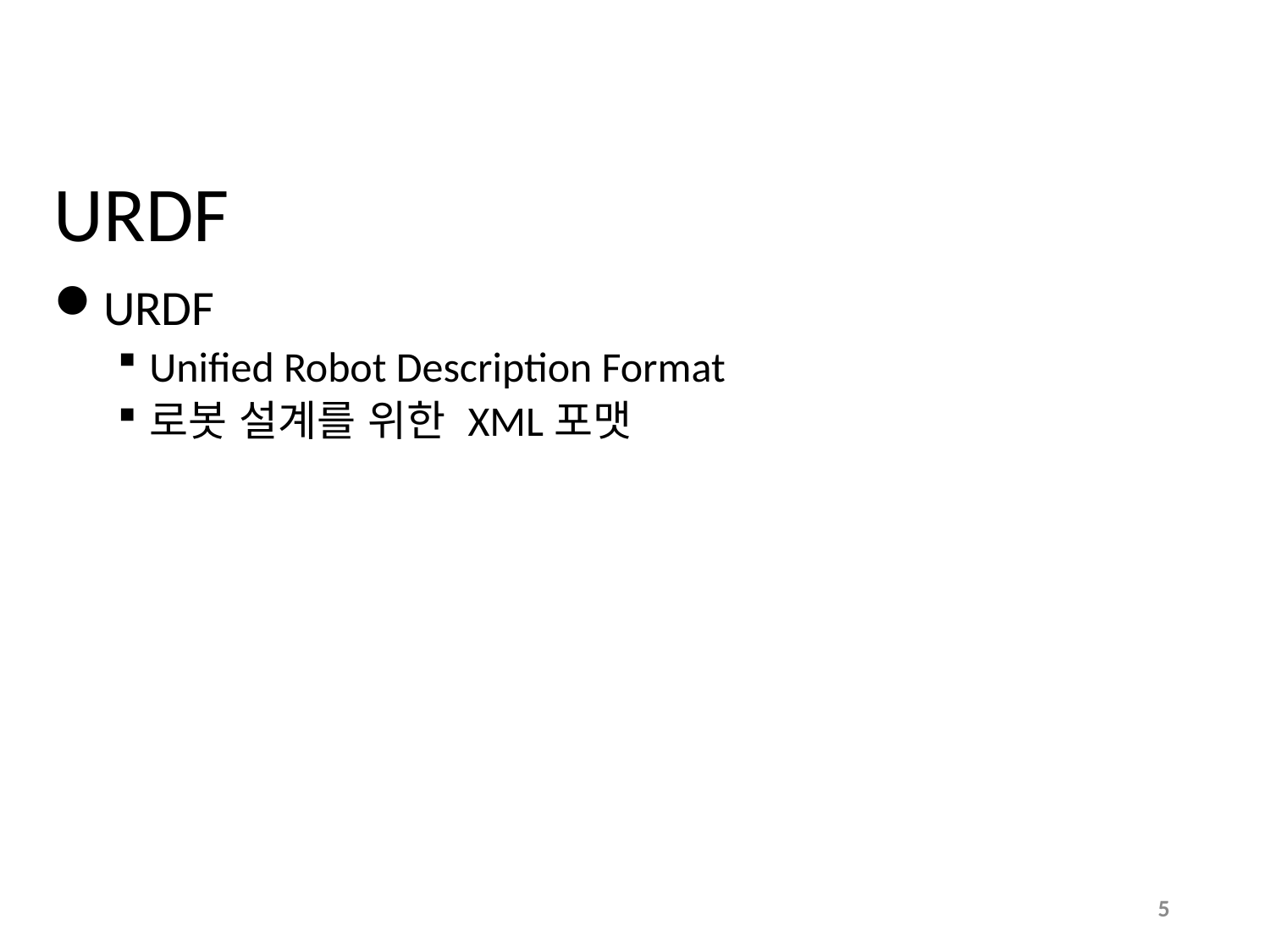

# URDF
URDF
Unified Robot Description Format
로봇 설계를 위한 XML포맷

5